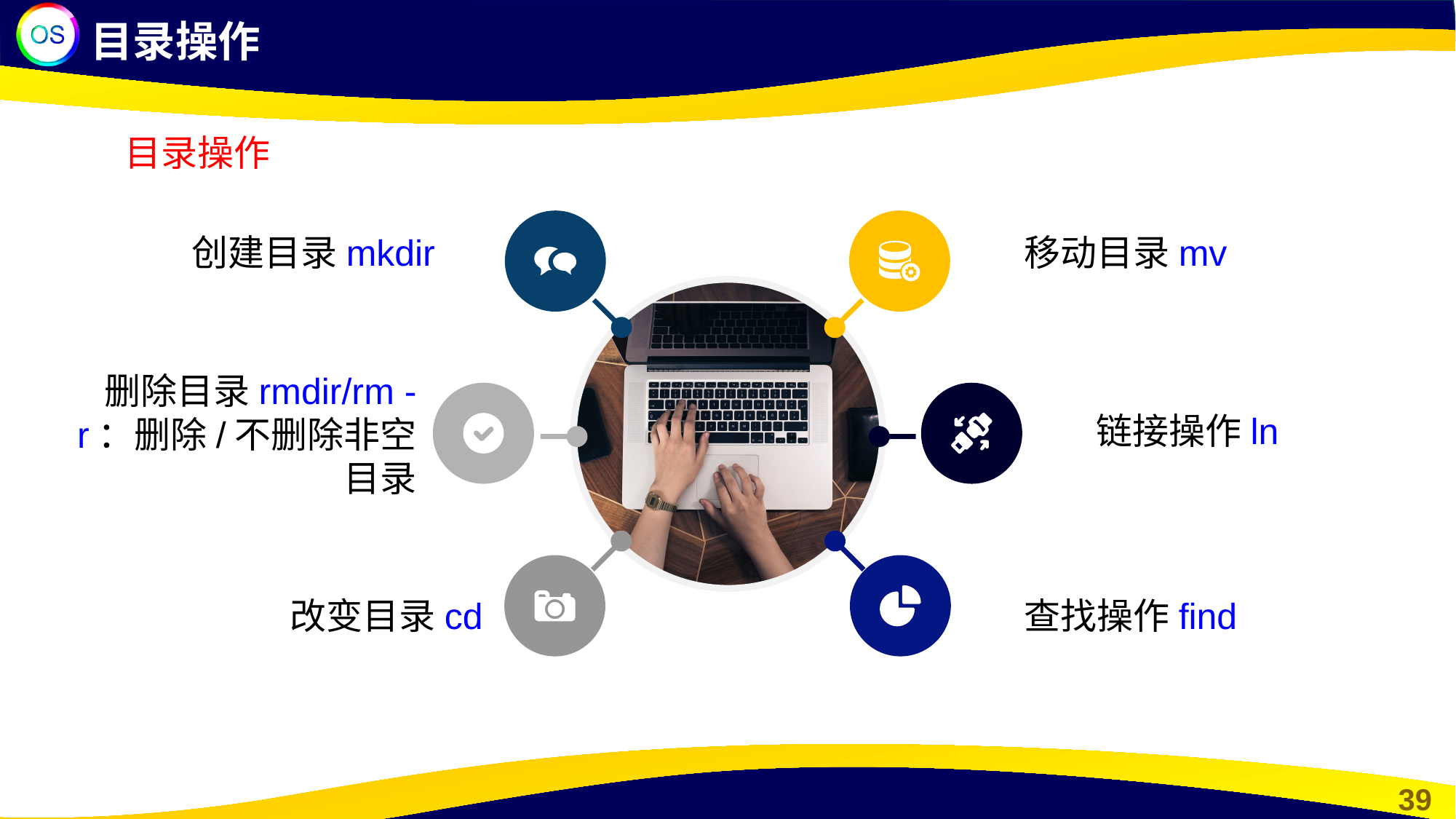

目录操作
目录操作

创建目录mkdir
移动目录mv

删除目录rmdir/rm -r：删除/不删除非空目录
链接操作ln

改变目录cd
查找操作find